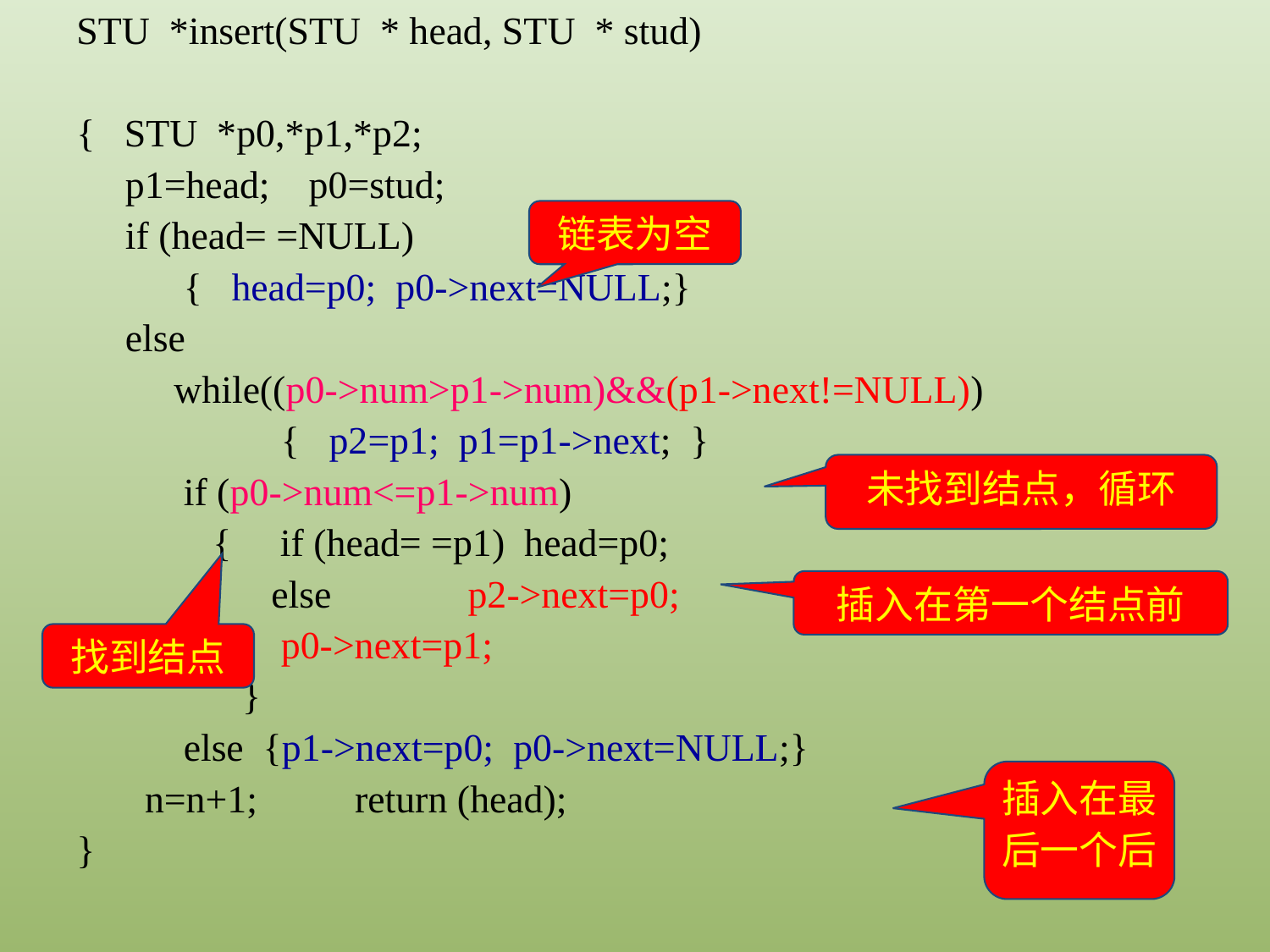

STU  *insert(STU  * head, STU  * stud)

{   STU  *p0,*p1,*p2;
     p1=head;    p0=stud;
     if (head= =NULL)
           {   head=p0;  p0->next=NULL;}
     else
          while((p0->num>p1->num)&&(p1->next!=NULL))
                     {   p2=p1;  p1=p1->next;  }
           if (p0->num<=p1->num)
              {     if (head= =p1)  head=p0;
                    else              p2->next=p0;
                     p0->next=p1;
                 }
           else  {p1->next=p0;  p0->next=NULL;}
       n=n+1;          return (head);
}
链表为空
未找到结点，循环
插入在第一个结点前
找到结点
插入在最后一个后
580